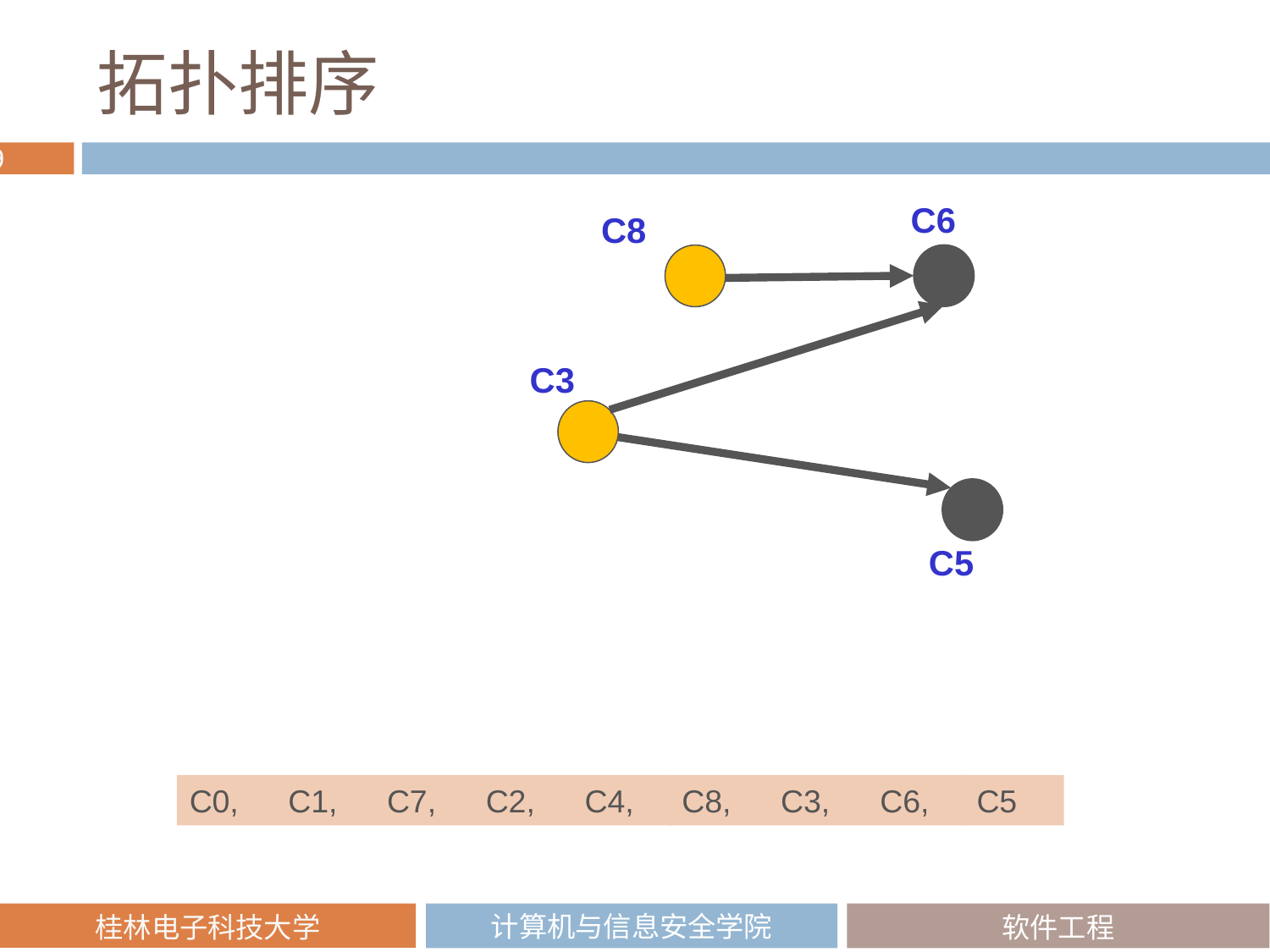

# 拓扑排序
C6
C8

C3

C5
C0,
C1,
C7,
C2,
C4,
C8,
C3,
C6,
C5